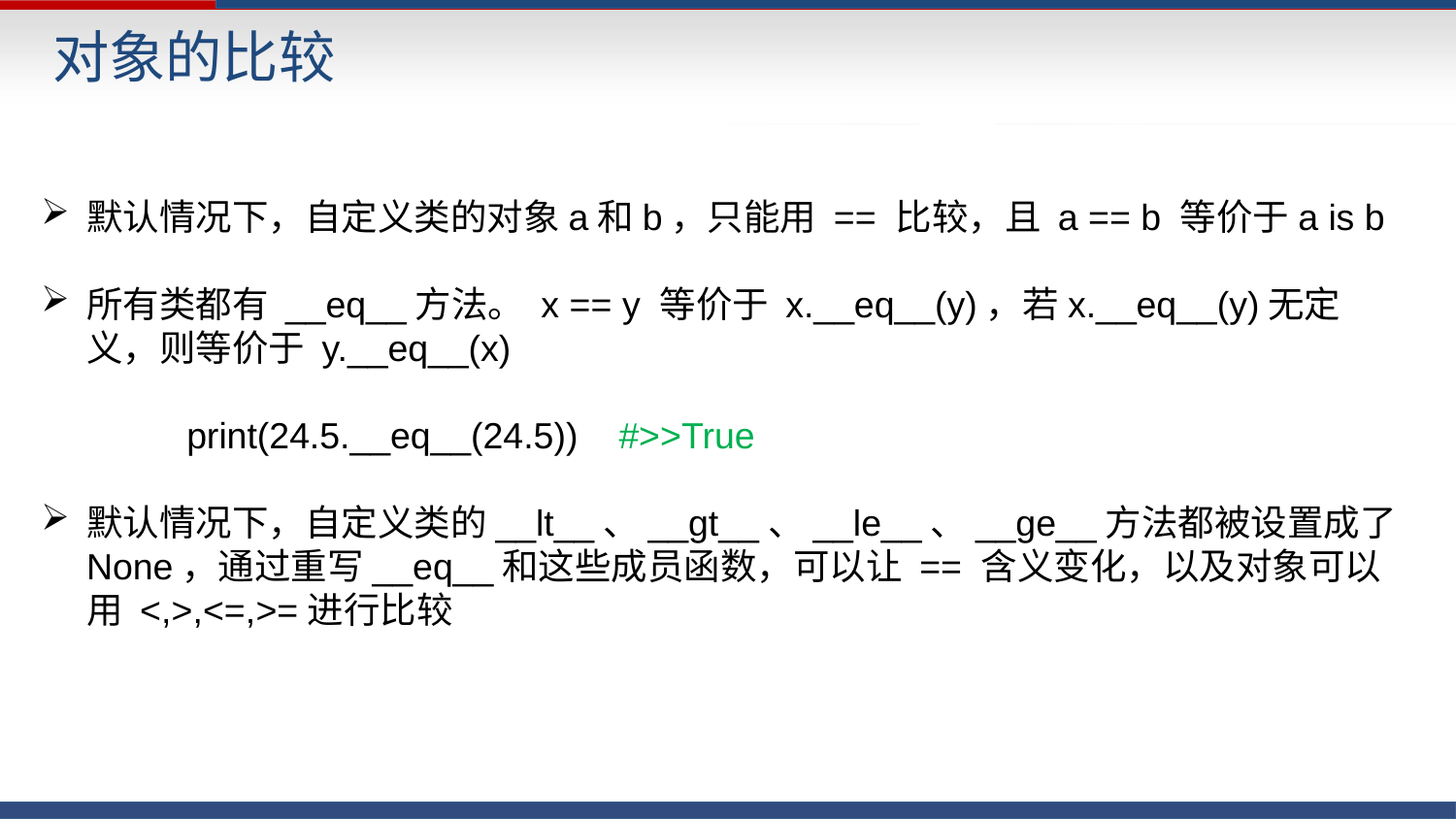

对象的比较

默认情况下，自定义类的对象a和b，只能用 == 比较，且 a == b 等价于a is b

所有类都有 __eq__方法。 x == y 等价于 x.__eq__(y)，若x.__eq__(y)无定义，则等价于 y.__eq__(x)

	print(24.5.__eq__(24.5))    #>>True

默认情况下，自定义类的__lt__、__gt__、__le__、__ge__方法都被设置成了None，通过重写__eq__和这些成员函数，可以让 == 含义变化，以及对象可以用 <,>,<=,>=进行比较